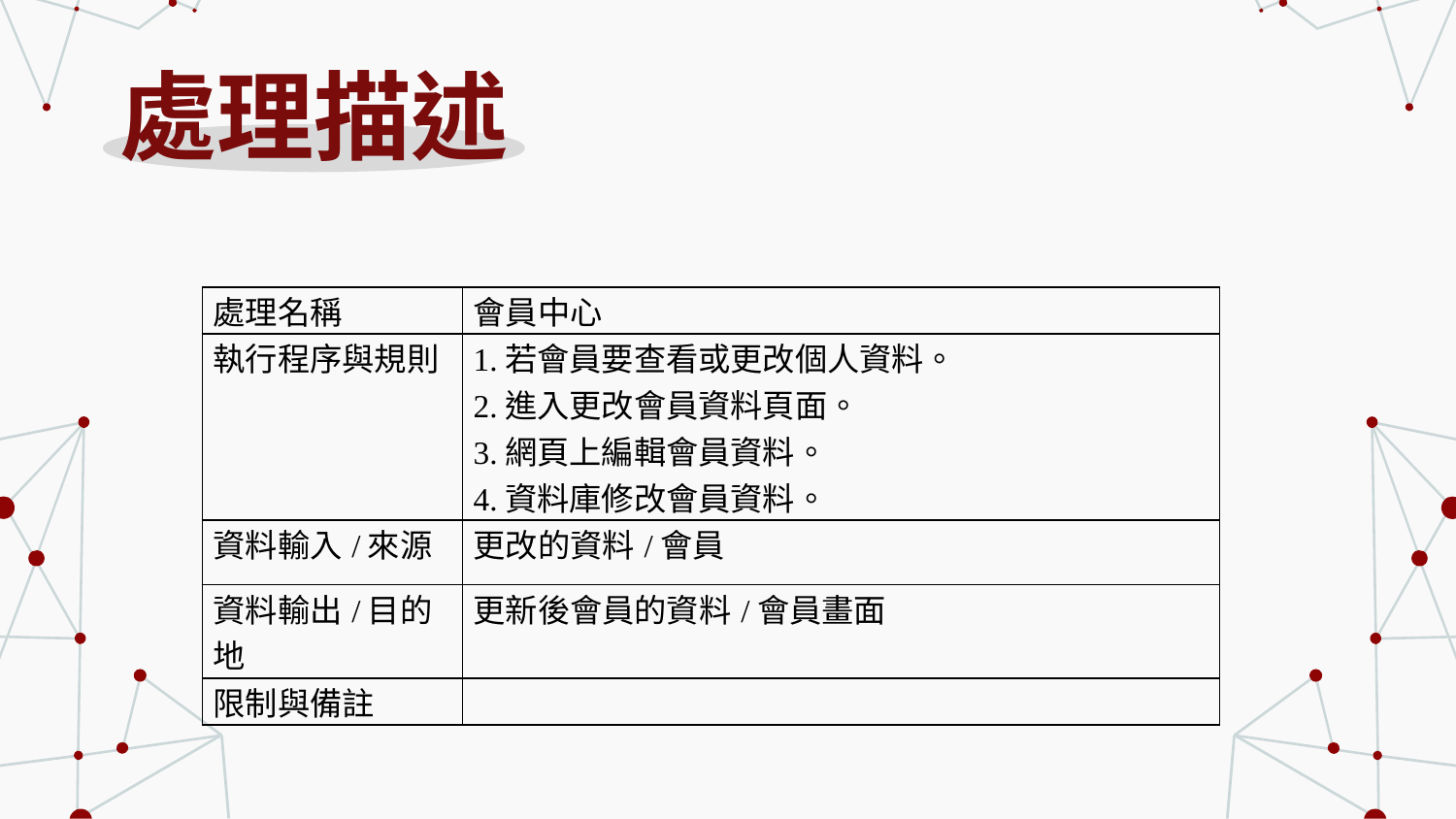

# 處理描述

| 處理名稱 | 會員中心 |
| --- | --- |
| 執行程序與規則 | 1.若會員要查看或更改個人資料。 2.進入更改會員資料頁面。 3.網頁上編輯會員資料。 4.資料庫修改會員資料。 |
| 資料輸入/來源 | 更改的資料/會員 |
| 資料輸出/目的地 | 更新後會員的資料/會員畫面 |
| 限制與備註 |  |